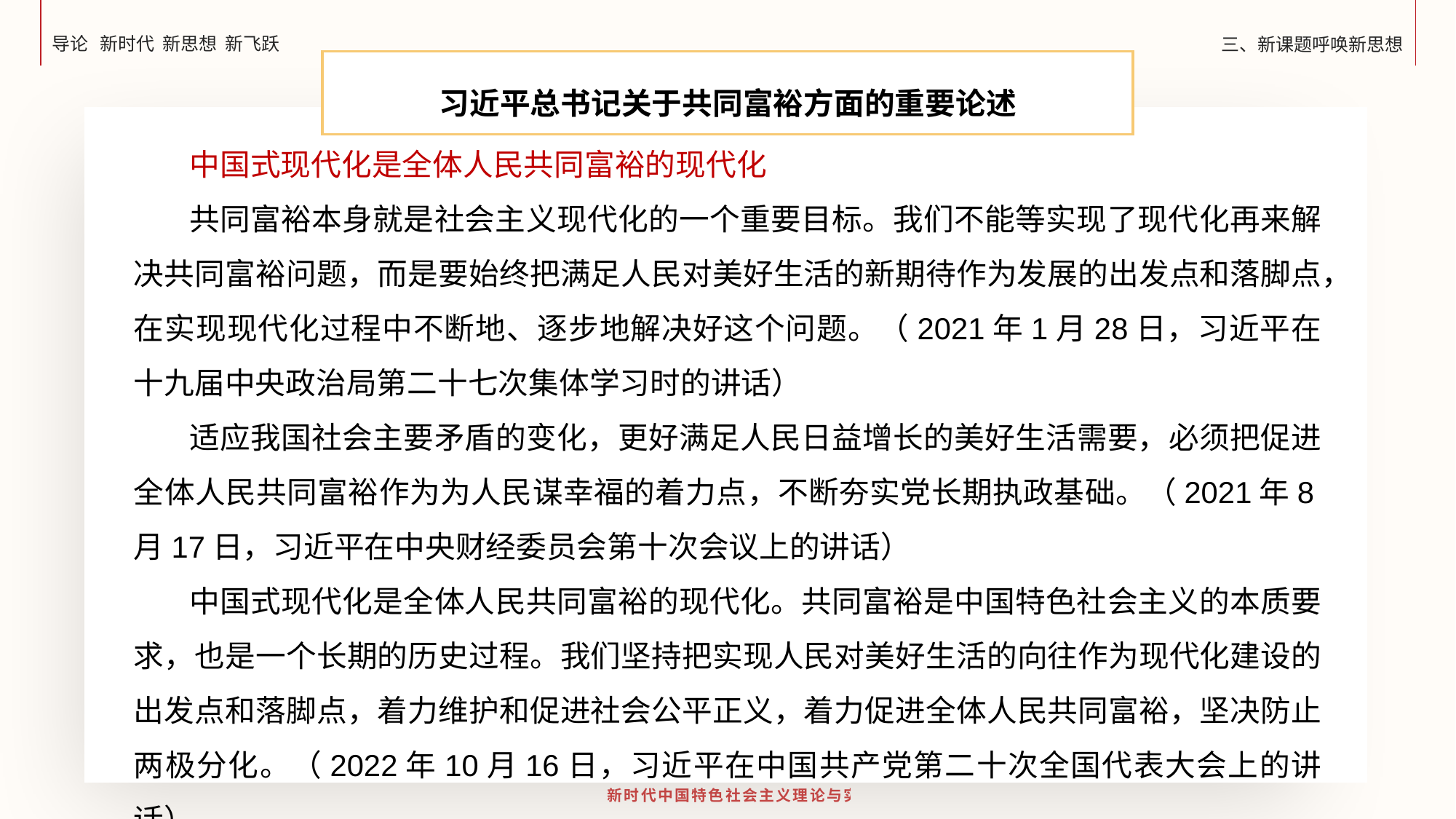

习近平总书记关于共同富裕方面的重要论述

中国式现代化是全体人民共同富裕的现代化
共同富裕本身就是社会主义现代化的一个重要目标。我们不能等实现了现代化再来解决共同富裕问题，而是要始终把满足人民对美好生活的新期待作为发展的出发点和落脚点，在实现现代化过程中不断地、逐步地解决好这个问题。（2021年1月28日，习近平在十九届中央政治局第二十七次集体学习时的讲话）
适应我国社会主要矛盾的变化，更好满足人民日益增长的美好生活需要，必须把促进全体人民共同富裕作为为人民谋幸福的着力点，不断夯实党长期执政基础。（2021年8月17日，习近平在中央财经委员会第十次会议上的讲话）
中国式现代化是全体人民共同富裕的现代化。共同富裕是中国特色社会主义的本质要求，也是一个长期的历史过程。我们坚持把实现人民对美好生活的向往作为现代化建设的出发点和落脚点，着力维护和促进社会公平正义，着力促进全体人民共同富裕，坚决防止两极分化。（2022年10月16日，习近平在中国共产党第二十次全国代表大会上的讲话）